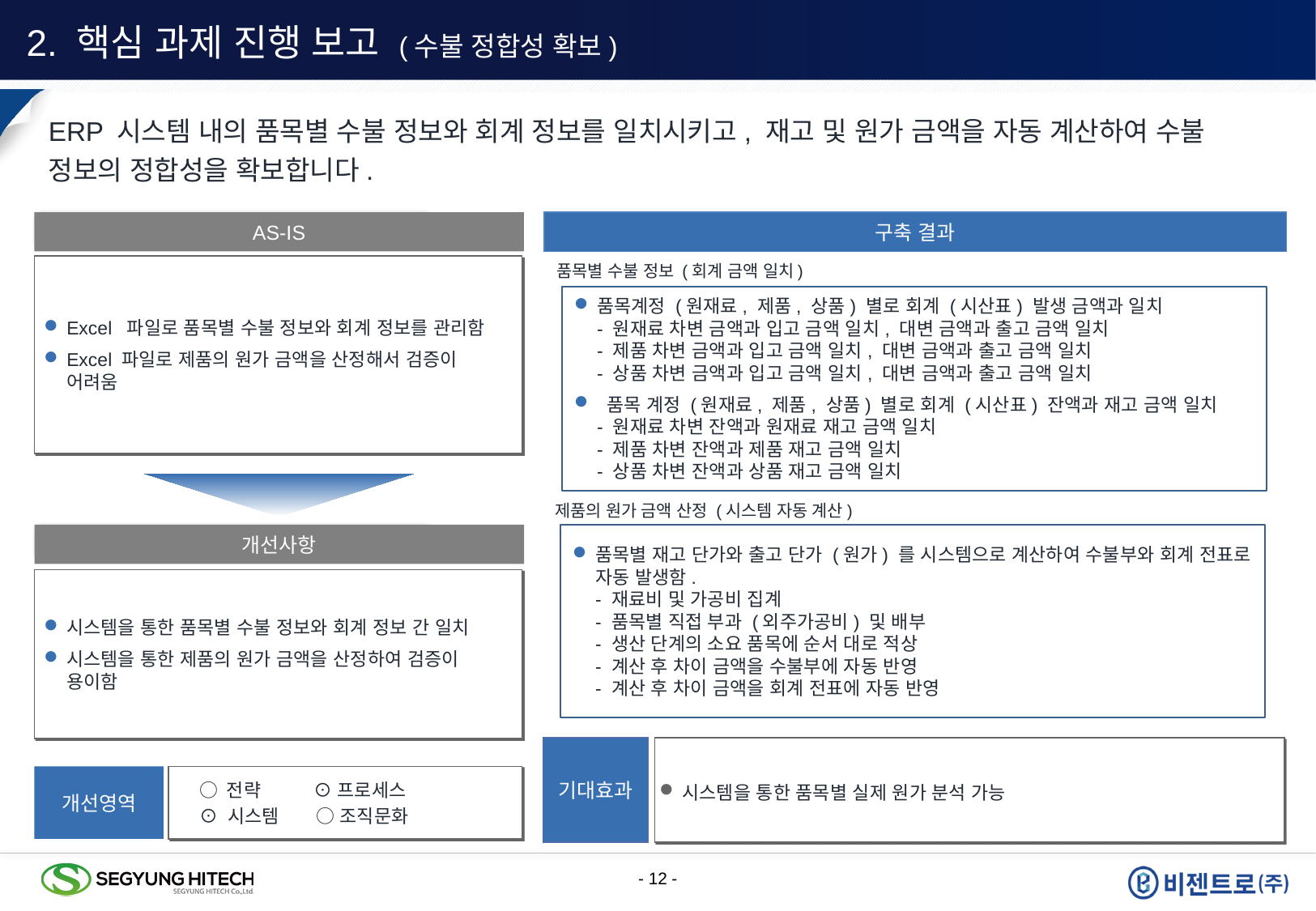

2. 핵심 과제 진행 보고 (수불 정합성 확보)
ERP 시스템 내의 품목별 수불 정보와 회계 정보를 일치시키고, 재고 및 원가 금액을 자동 계산하여 수불 정보의 정합성을 확보합니다.
AS-IS
구축 결과
품목별 수불 정보 (회계 금액 일치)
Excel  파일로 품목별 수불 정보와 회계 정보를 관리함
Excel 파일로 제품의 원가 금액을 산정해서 검증이 어려움
품목계정 (원재료, 제품, 상품) 별로 회계 (시산표) 발생 금액과 일치
- 원재료 차변 금액과 입고 금액 일치, 대변 금액과 출고 금액 일치
- 제품 차변 금액과 입고 금액 일치, 대변 금액과 출고 금액 일치
- 상품 차변 금액과 입고 금액 일치, 대변 금액과 출고 금액 일치
 품목 계정 (원재료, 제품, 상품) 별로 회계 (시산표) 잔액과 재고 금액 일치
- 원재료 차변 잔액과 원재료 재고 금액 일치
- 제품 차변 잔액과 제품 재고 금액 일치
- 상품 차변 잔액과 상품 재고 금액 일치

제품의 원가 금액 산정 (시스템 자동 계산)
품목별 재고 단가와 출고 단가 (원가) 를 시스템으로 계산하여 수불부와 회계 전표로 자동 발생함.
- 재료비 및 가공비 집계
- 품목별 직접 부과 (외주가공비) 및 배부
- 생산 단계의 소요 품목에 순서 대로 적상
- 계산 후 차이 금액을 수불부에 자동 반영
- 계산 후 차이 금액을 회계 전표에 자동 반영
개선사항
시스템을 통한 품목별 수불 정보와 회계 정보 간 일치
시스템을 통한 제품의 원가 금액을 산정하여 검증이 용이함
기대효과
시스템을 통한 품목별 실제 원가 분석 가능
개선영역
○ 전략          ⊙ 프로세스
⊙ 시스템       ○ 조직문화